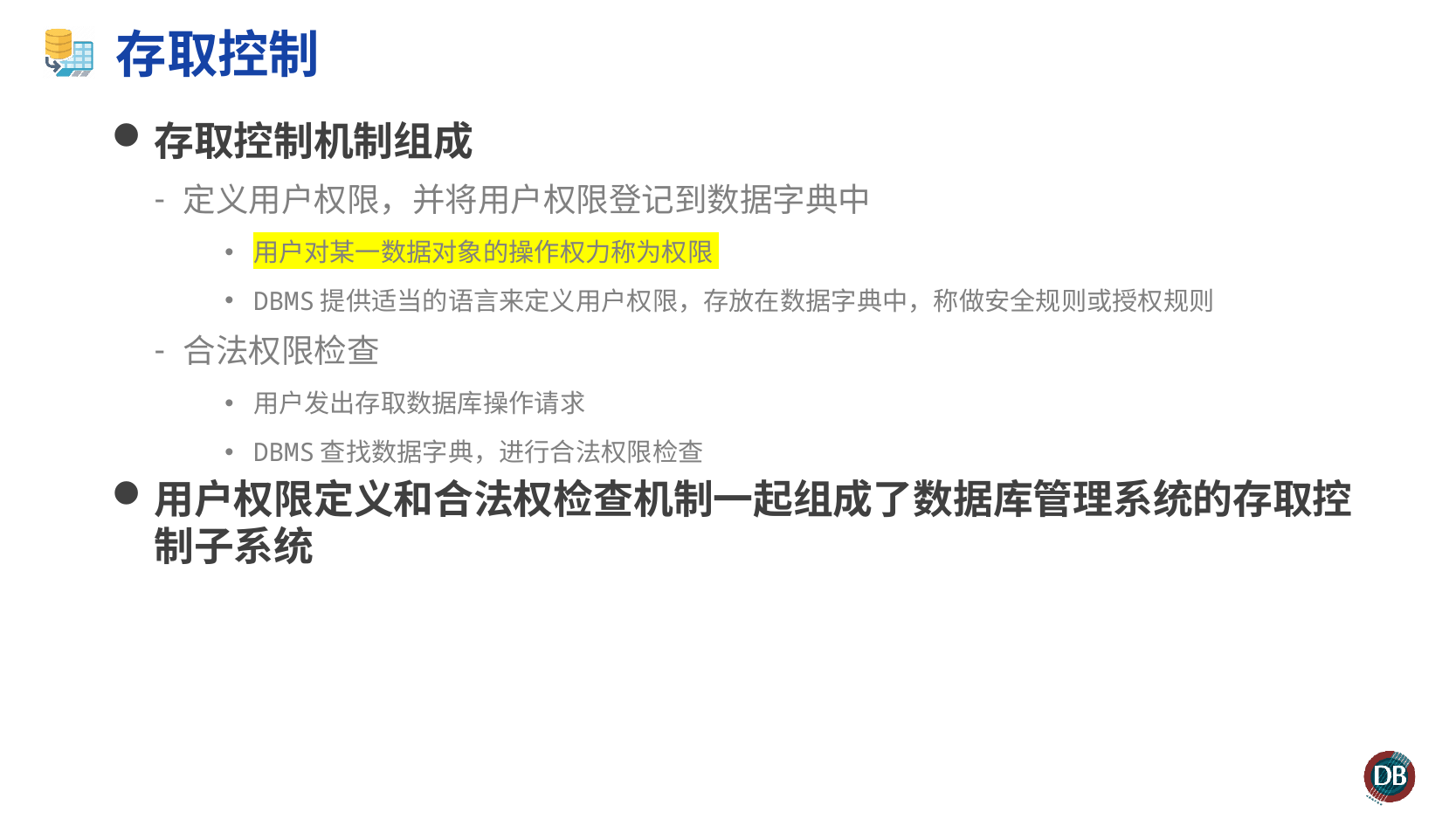

# 存取控制
存取控制机制组成
定义用户权限，并将用户权限登记到数据字典中
用户对某一数据对象的操作权力称为权限
DBMS提供适当的语言来定义用户权限，存放在数据字典中，称做安全规则或授权规则
合法权限检查
用户发出存取数据库操作请求
DBMS查找数据字典，进行合法权限检查
用户权限定义和合法权检查机制一起组成了数据库管理系统的存取控制子系统